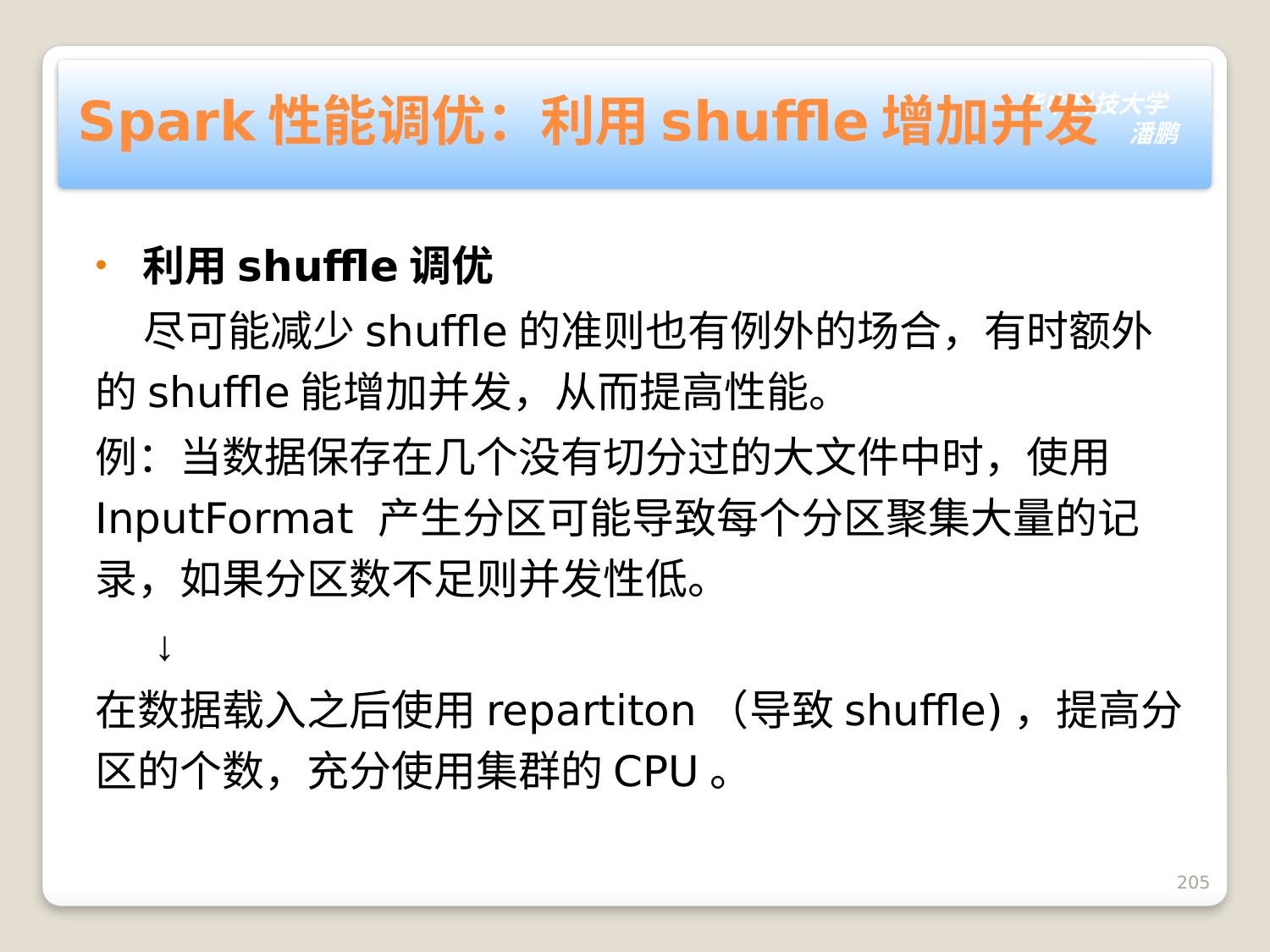

# Spark性能调优：利用shuffle增加并发
利用shuffle调优
    尽可能减少shuffle的准则也有例外的场合，有时额外的shuffle能增加并发，从而提高性能。
例：当数据保存在几个没有切分过的大文件中时，使用 InputFormat 产生分区可能导致每个分区聚集大量的记录，如果分区数不足则并发性低。
     ↓
在数据载入之后使用repartiton（导致shuffle)，提高分区的个数，充分使用集群的CPU。
205